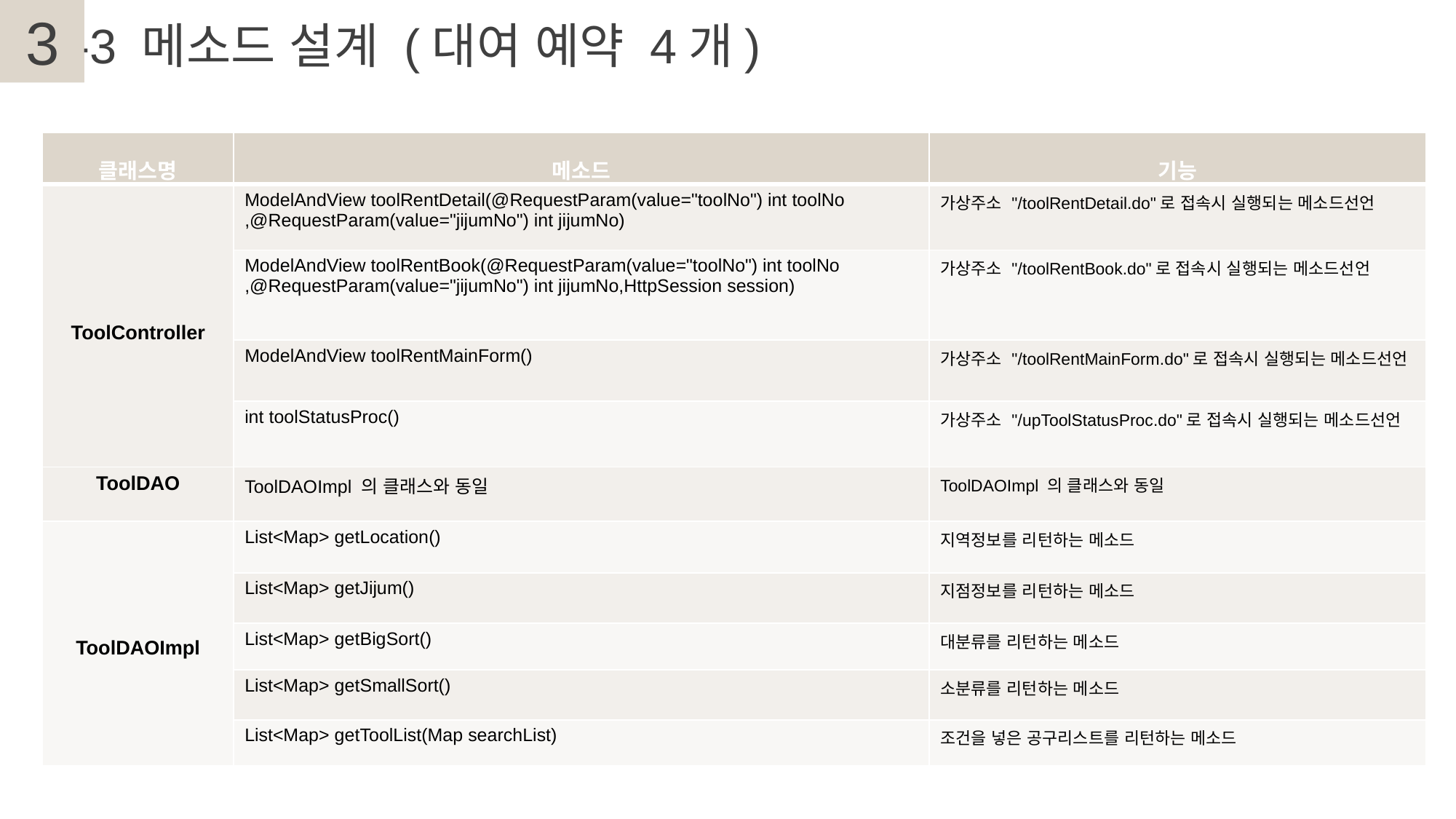

3
2
-3 메소드 설계 (대여 예약 4개)
| 클래스명 | 메소드 | 기능 |
| --- | --- | --- |
| ToolController | ModelAndView toolRentDetail(@RequestParam(value="toolNo") int toolNo ,@RequestParam(value="jijumNo") int jijumNo) | 가상주소 "/toolRentDetail.do"로 접속시 실행되는 메소드선언 |
|  | ModelAndView toolRentBook(@RequestParam(value="toolNo") int toolNo ,@RequestParam(value="jijumNo") int jijumNo,HttpSession session) | 가상주소 "/toolRentBook.do"로 접속시 실행되는 메소드선언 |
|  | ModelAndView toolRentMainForm() | 가상주소 "/toolRentMainForm.do"로 접속시 실행되는 메소드선언 |
|  | int toolStatusProc() | 가상주소 "/upToolStatusProc.do"로 접속시 실행되는 메소드선언 |
| ToolDAO | ToolDAOImpl 의 클래스와 동일 | ToolDAOImpl 의 클래스와 동일 |
| ToolDAOImpl | List<Map> getLocation() | 지역정보를 리턴하는 메소드 |
|  | List<Map> getJijum() | 지점정보를 리턴하는 메소드 |
|  | List<Map> getBigSort() | 대분류를 리턴하는 메소드 |
|  | List<Map> getSmallSort() | 소분류를 리턴하는 메소드 |
|  | List<Map> getToolList(Map searchList) | 조건을 넣은 공구리스트를 리턴하는 메소드 |